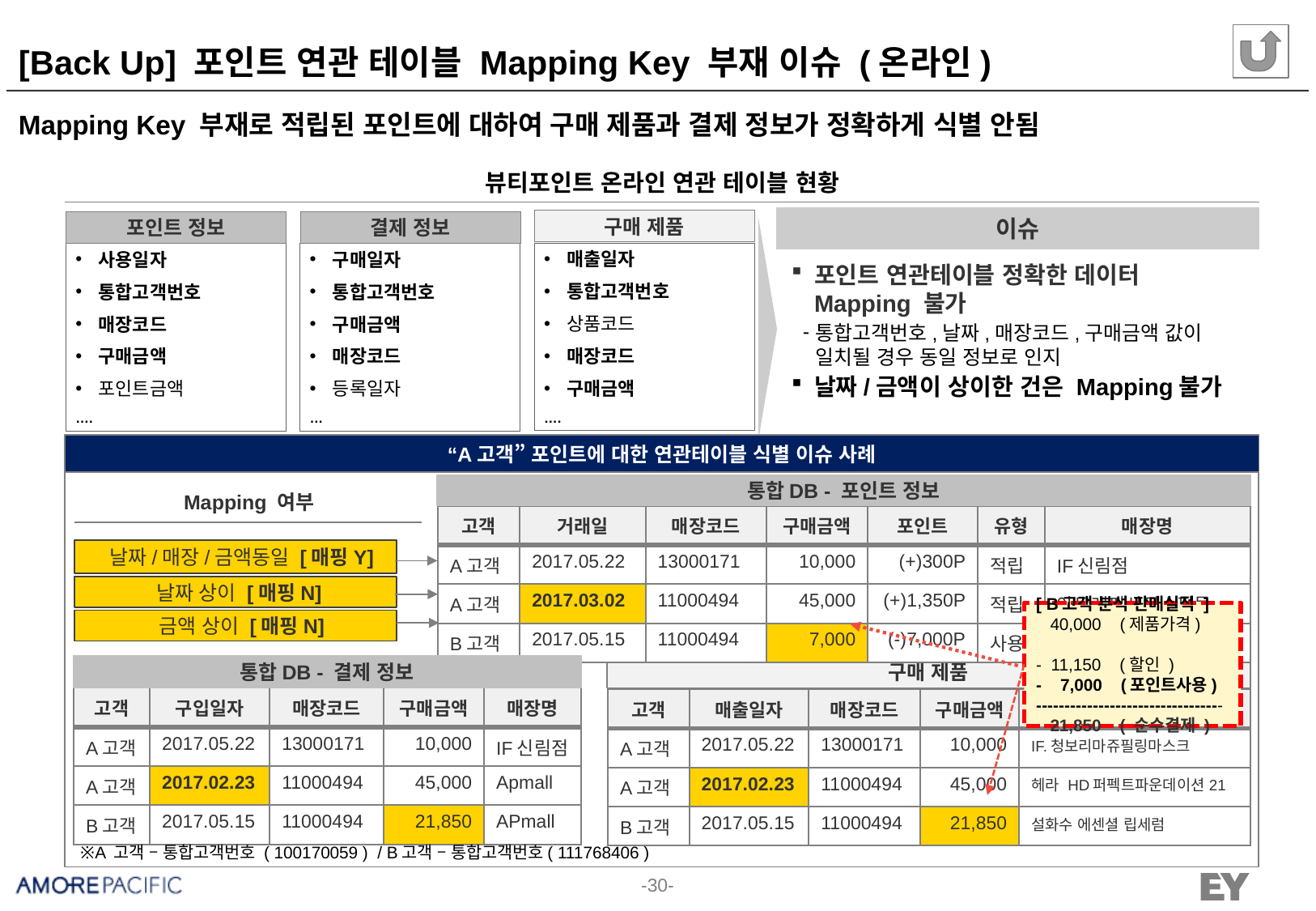

# [Back Up] 포인트 연관 테이블 Mapping Key 부재 이슈 (온라인)

Mapping Key 부재로 적립된 포인트에 대하여 구매 제품과 결제 정보가 정확하게 식별 안됨
뷰티포인트 온라인 연관 테이블 현황
이슈
구매 제품
매출일자
통합고객번호
상품코드
매장코드
구매금액
….
포인트 정보
사용일자
통합고객번호
매장코드
구매금액
포인트금액
….
결제 정보
구매일자
통합고객번호
구매금액
매장코드
등록일자
…

포인트 연관테이블 정확한 데이터 Mapping 불가
통합고객번호,날짜,매장코드,구매금액 값이 일치될 경우 동일 정보로 인지
날짜/금액이 상이한 건은 Mapping불가
“A고객” 포인트에 대한 연관테이블 식별 이슈 사례

통합DB - 포인트 정보
Mapping 여부
| 고객 | 거래일 | 매장코드 | 구매금액 | 포인트 | 유형 | 매장명 |
| --- | --- | --- | --- | --- | --- | --- |
| A고객 | 2017.05.22 | 13000171 | 10,000 | (+)300P | 적립 | IF신림점 |
| A고객 | 2017.03.02 | 11000494 | 45,000 | (+)1,350P | 적립 | 아모레퍼시픽쇼핑몰 |
| B고객 | 2017.05.15 | 11000494 | 7,000 | (-)7,000P | 사용 | 아모레퍼시픽쇼핑몰 |
날짜/매장/금액동일 [매핑Y]
날짜 상이 [매핑N]
[ B고객 분석 판매실적 ]
   40,000    (제품가격)
-  11,150    (할인 )
-    7,000    (포인트사용)
---------------------------------
   21,850    ( 순수결제 )
금액 상이 [매핑N]
구매 제품
통합DB - 결제 정보
| 고객 | 구입일자 | 매장코드 | 구매금액 | 매장명 |
| --- | --- | --- | --- | --- |
| A고객 | 2017.05.22 | 13000171 | 10,000 | IF신림점 |
| A고객 | 2017.02.23 | 11000494 | 45,000 | Apmall |
| B고객 | 2017.05.15 | 11000494 | 21,850 | APmall |
| 고객 | 매출일자 | 매장코드 | 구매금액 | 제품명 |
| --- | --- | --- | --- | --- |
| A고객 | 2017.05.22 | 13000171 | 10,000 | IF.청보리마쥬필링마스크 |
| A고객 | 2017.02.23 | 11000494 | 45,000 | 헤라 HD퍼펙트파운데이션21 |
| B고객 | 2017.05.15 | 11000494 | 21,850 | 설화수 에센셜 립세럼 |
※ A 고객 – 통합고객번호 ( 100170059 )  / B고객 – 통합고객번호( 111768406 )